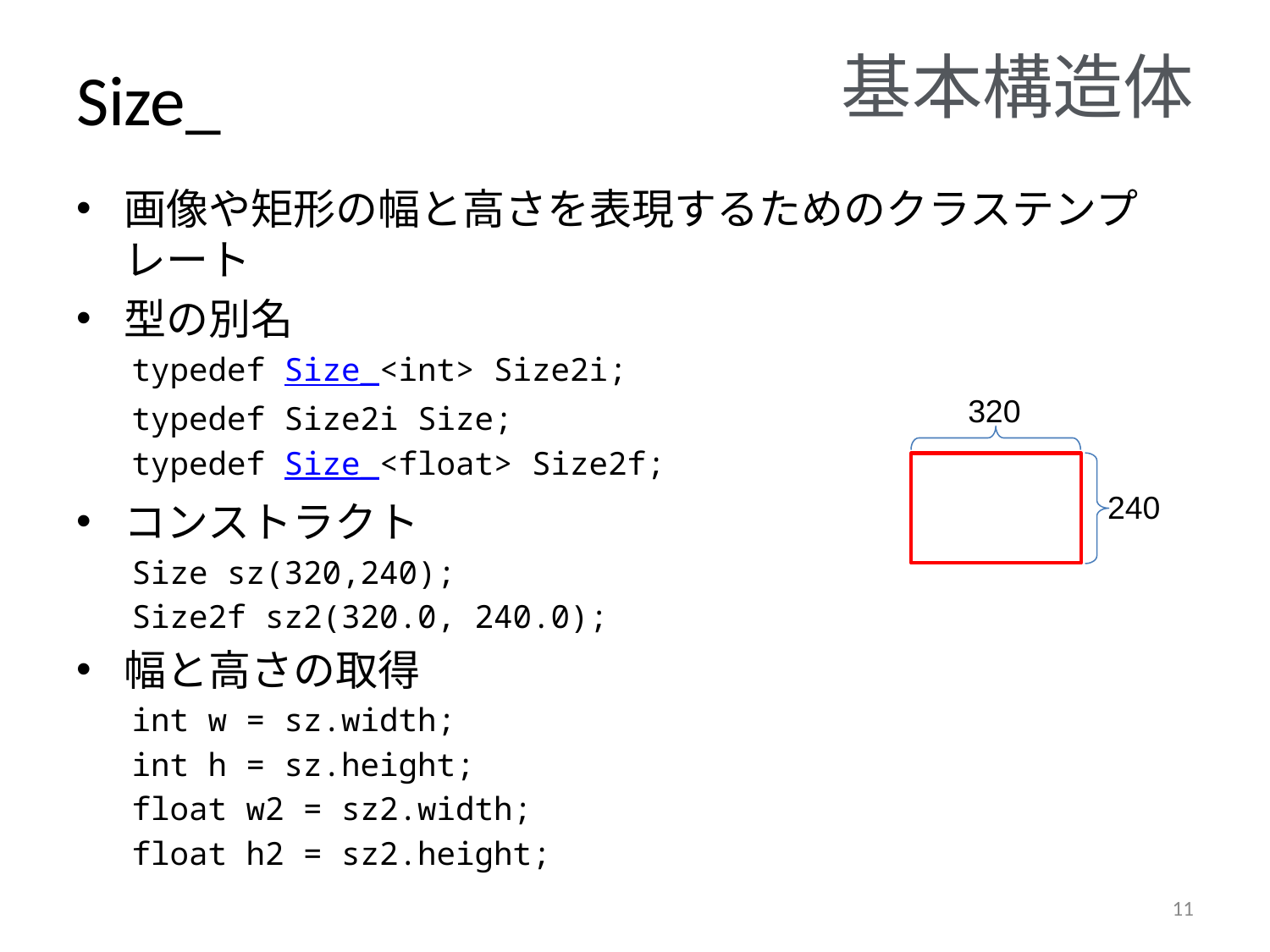

基本構造体
# Size_
画像や矩形の幅と高さを表現するためのクラステンプレート
型の別名
typedef Size_<int> Size2i;
typedef Size2i Size;
typedef Size_<float> Size2f;
コンストラクト
Size sz(320,240);
Size2f sz2(320.0, 240.0);
幅と高さの取得
int w = sz.width;
int h = sz.height;
float w2 = sz2.width;
float h2 = sz2.height;

320

240
11